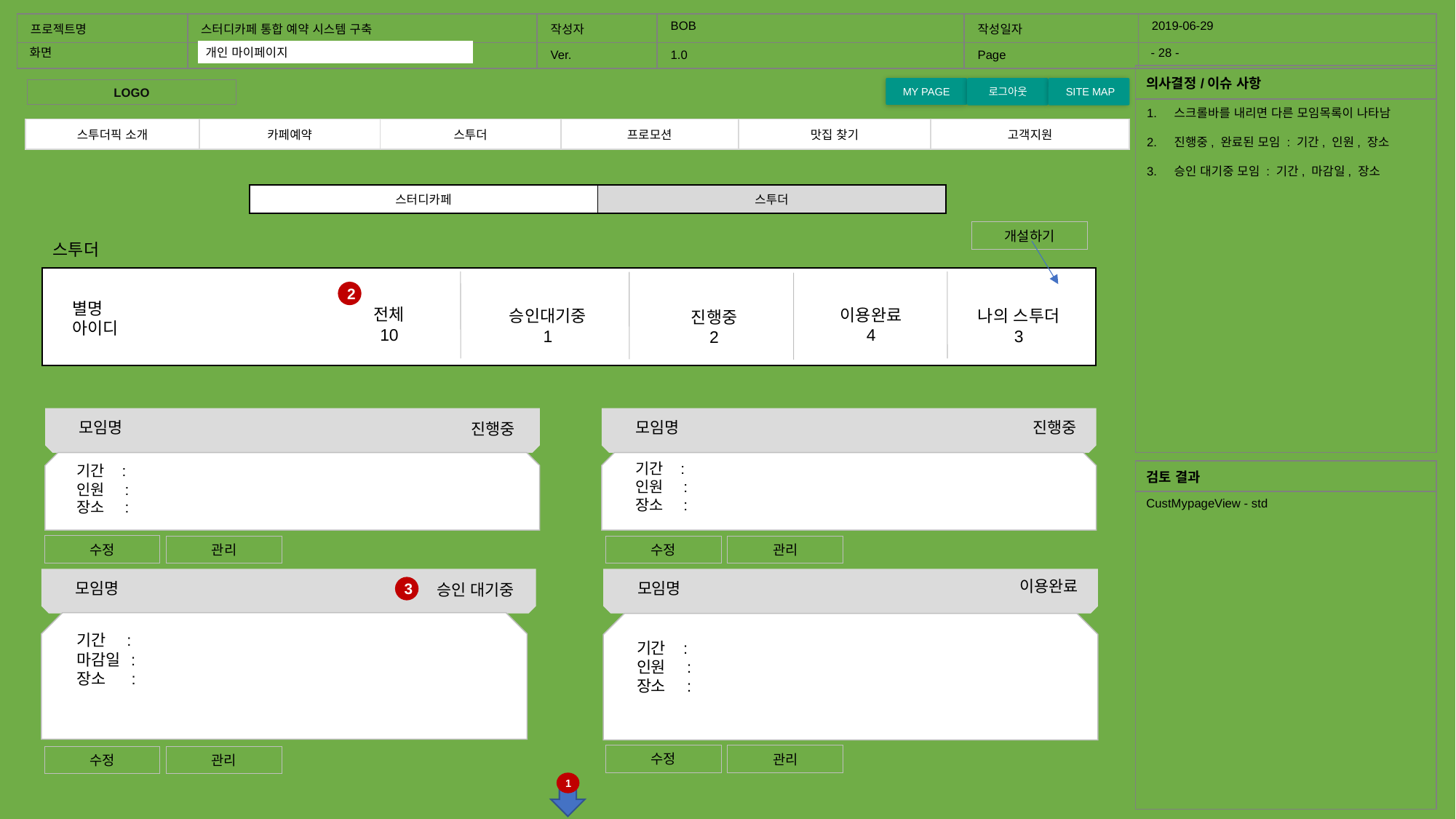

| 프로젝트명 | 스터디카페 통합 예약 시스템 구축 | 작성자 | BOB | 작성일자 | 2019-06-29 |
| --- | --- | --- | --- | --- | --- |
|  |  | Ver. | 1.0 | Page |  |
화면
- 28 -
개인 마이페이지
개인마이페이지

홈화면
| 의사결정/이슈 사항 |
| --- |
|  |
MY PAGE
로그아웃
 SITE MAP
LOGO
스크롤바를 내리면 다른 모임목록이 나타남

진행중, 완료된 모임 : 기간, 인원, 장소

승인 대기중 모임 : 기간, 마감일, 장소
| 스투더픽 소개 | 카페예약 | 스투더 | 프로모션 | 맛집 찾기 | 고객지원 |
| --- | --- | --- | --- | --- | --- |
| 스터디카페 | 스투더 |
| --- | --- |
개설하기
스투더

2
별명
아이디
전체
10
이용완료
4
나의 스투더
3
승인대기중
1
진행중
2

모임명
모임명
진행중
진행중

기간    :
인원    :
장소    :

기간    :
인원    :
장소    :

| 검토 결과 |
| --- |
| CustMypageView - std |
수정
관리
수정
관리

이용완료
모임명
모임명
승인 대기중
3

기간     :
마감일  :
장소     :
기간    :
인원    :
장소    :

수정
관리
수정
관리
1